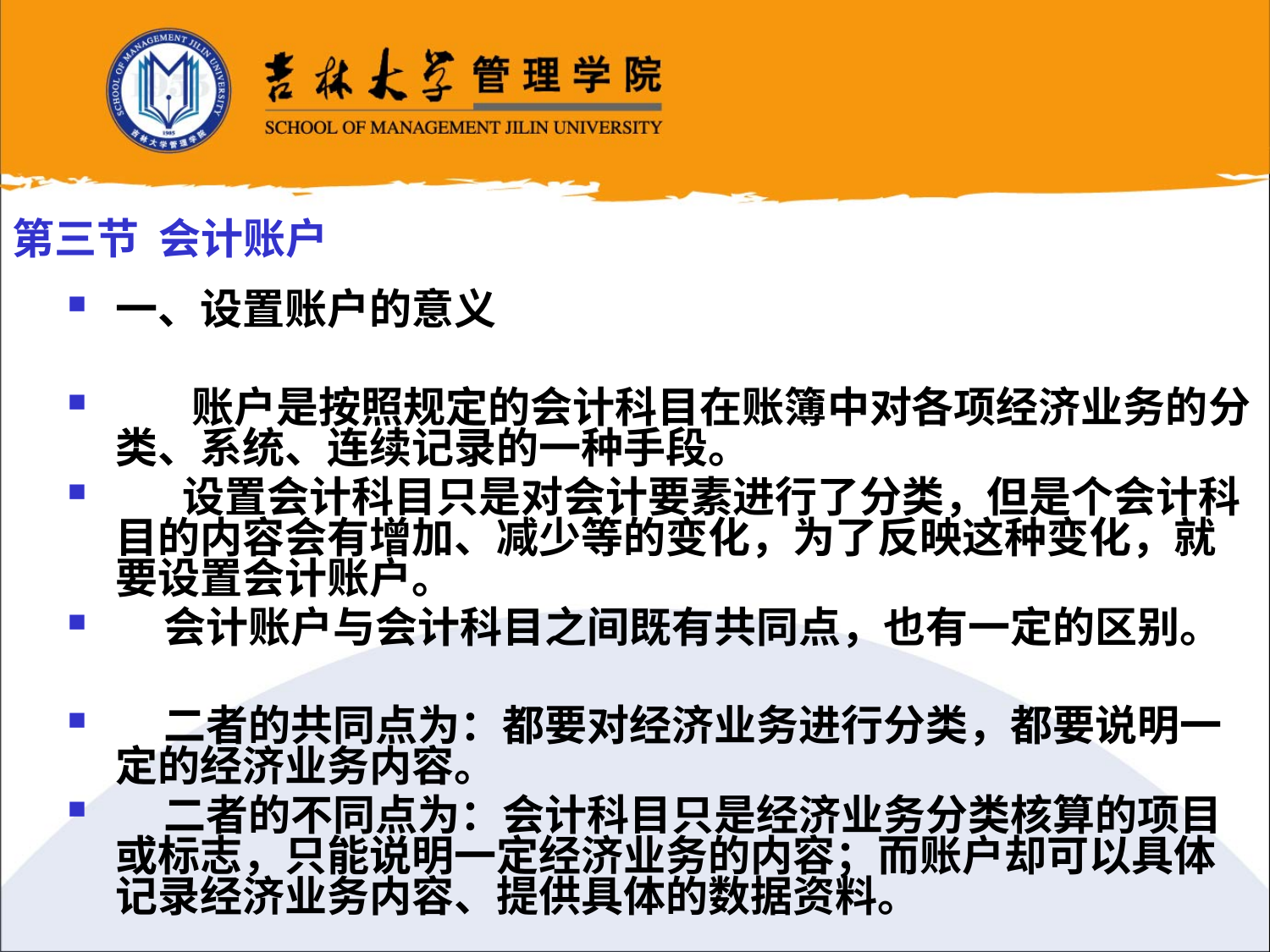

第三节  会计账户
一、设置账户的意义

       账户是按照规定的会计科目在账簿中对各项经济业务的分类、系统、连续记录的一种手段。
      设置会计科目只是对会计要素进行了分类，但是个会计科目的内容会有增加、减少等的变化，为了反映这种变化，就要设置会计账户。
    会计账户与会计科目之间既有共同点，也有一定的区别。

    二者的共同点为：都要对经济业务进行分类，都要说明一定的经济业务内容。
    二者的不同点为：会计科目只是经济业务分类核算的项目或标志，只能说明一定经济业务的内容；而账户却可以具体记录经济业务内容、提供具体的数据资料。
45